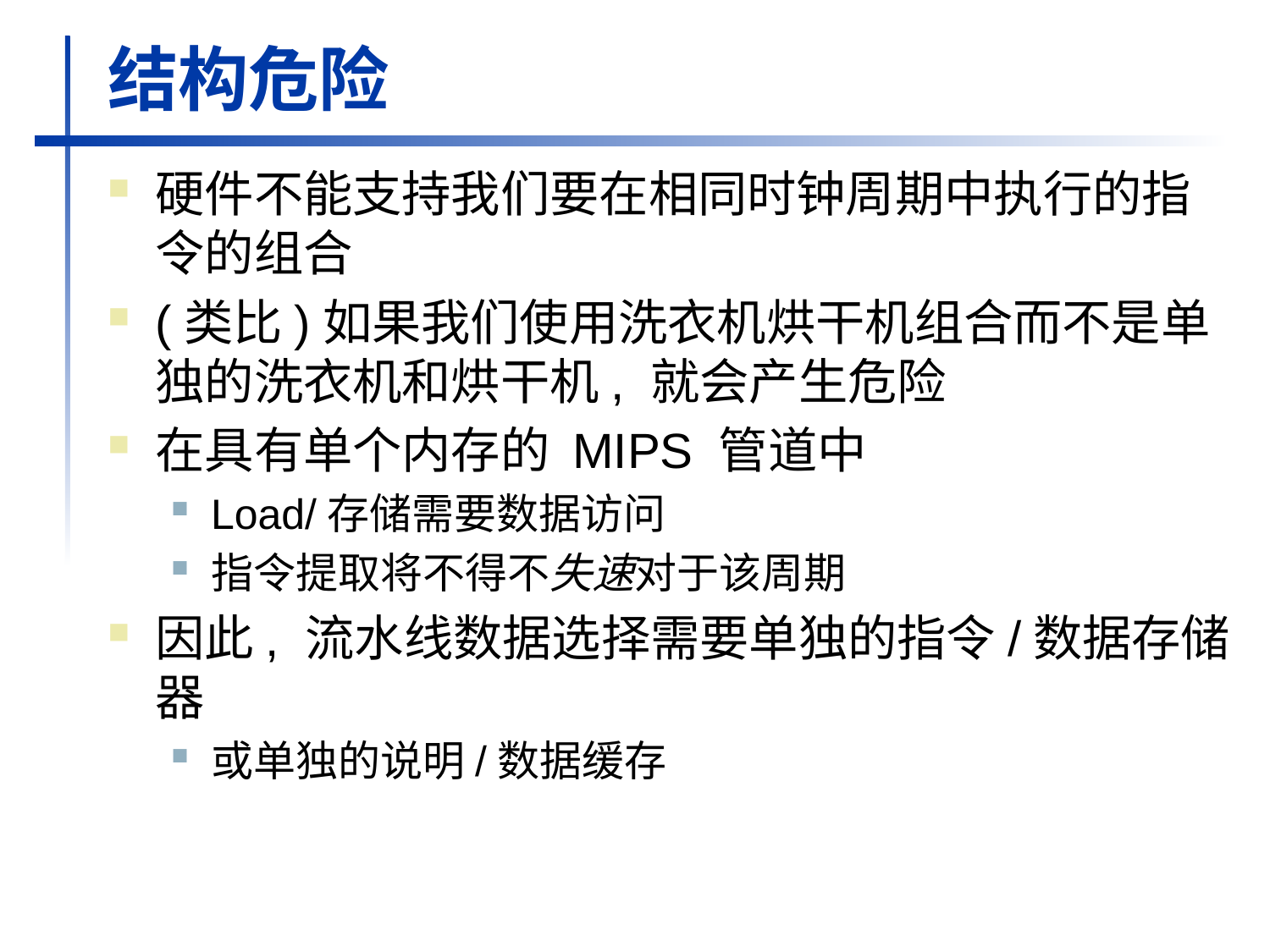

# 结构危险
硬件不能支持我们要在相同时钟周期中执行的指令的组合
(类比)如果我们使用洗衣机烘干机组合而不是单独的洗衣机和烘干机, 就会产生危险
在具有单个内存的 MIPS 管道中
Load/存储需要数据访问
指令提取将不得不失速对于该周期
因此, 流水线数据选择需要单独的指令/数据存储器
或单独的说明/数据缓存